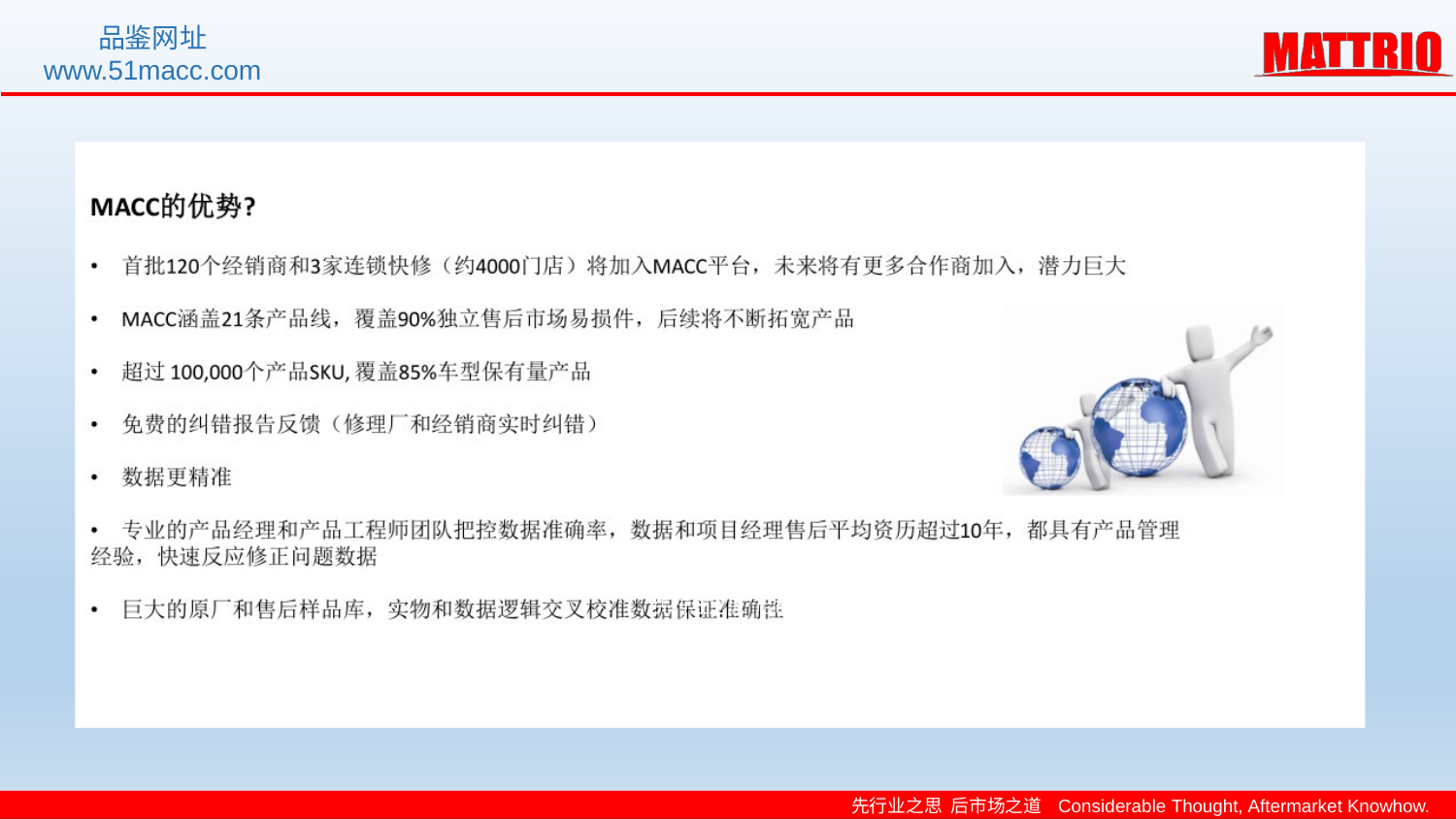

品鉴网址
www.51macc.com

先行业之思 后市场之道	Considerable Thought, Aftermarket Knowhow.

先行业之思  后市场之道   Considerable Thought, Aftermarket Knowhow.